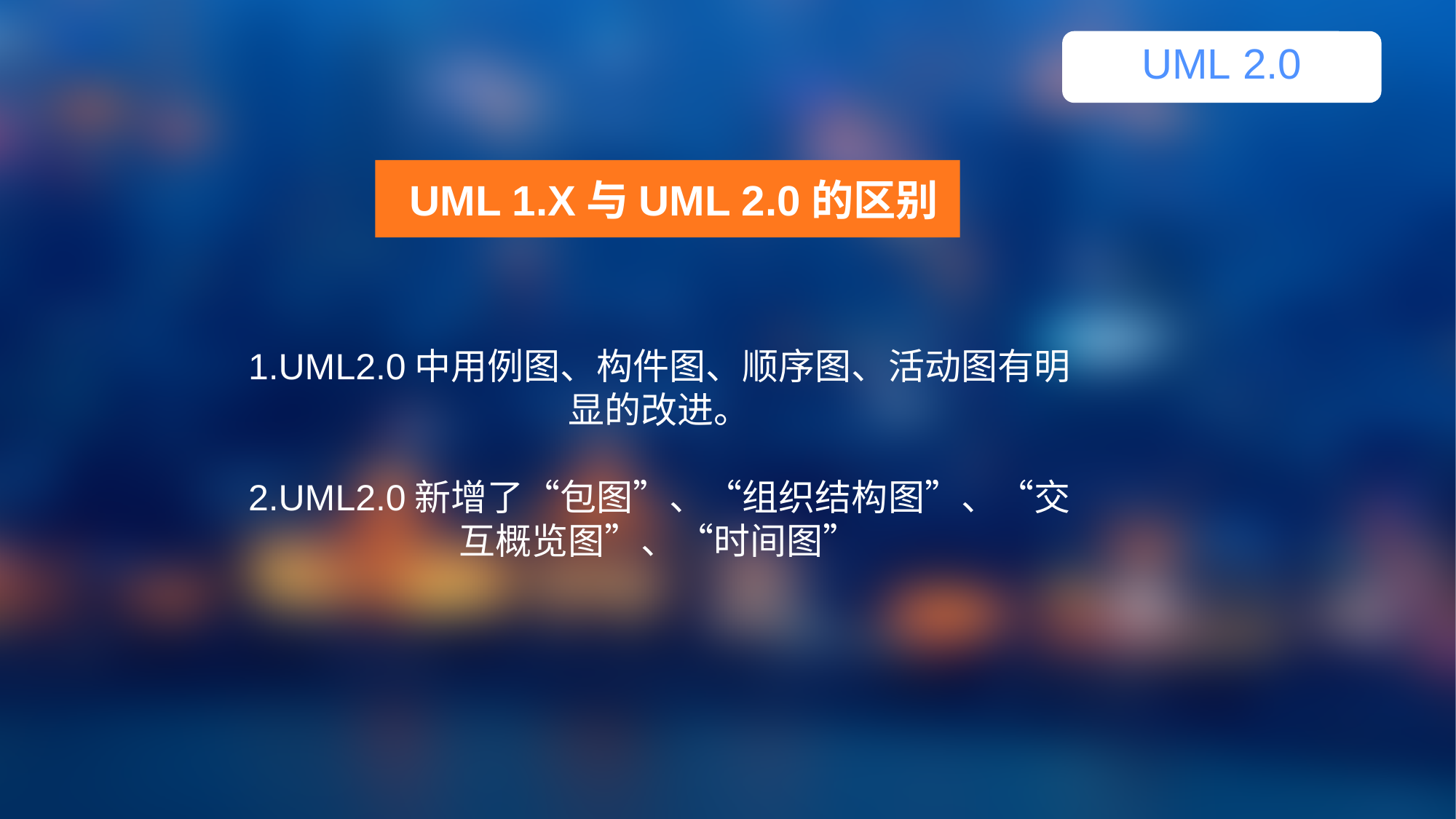

UML 2.0
  UML 1.X与UML 2.0的区别
1
                     点击添加标题
1.UML2.0中用例图、构件图、顺序图、活动图有明显的改进。

2.UML2.0新增了“包图”、“组织结构图”、“交互概览图”、“时间图”